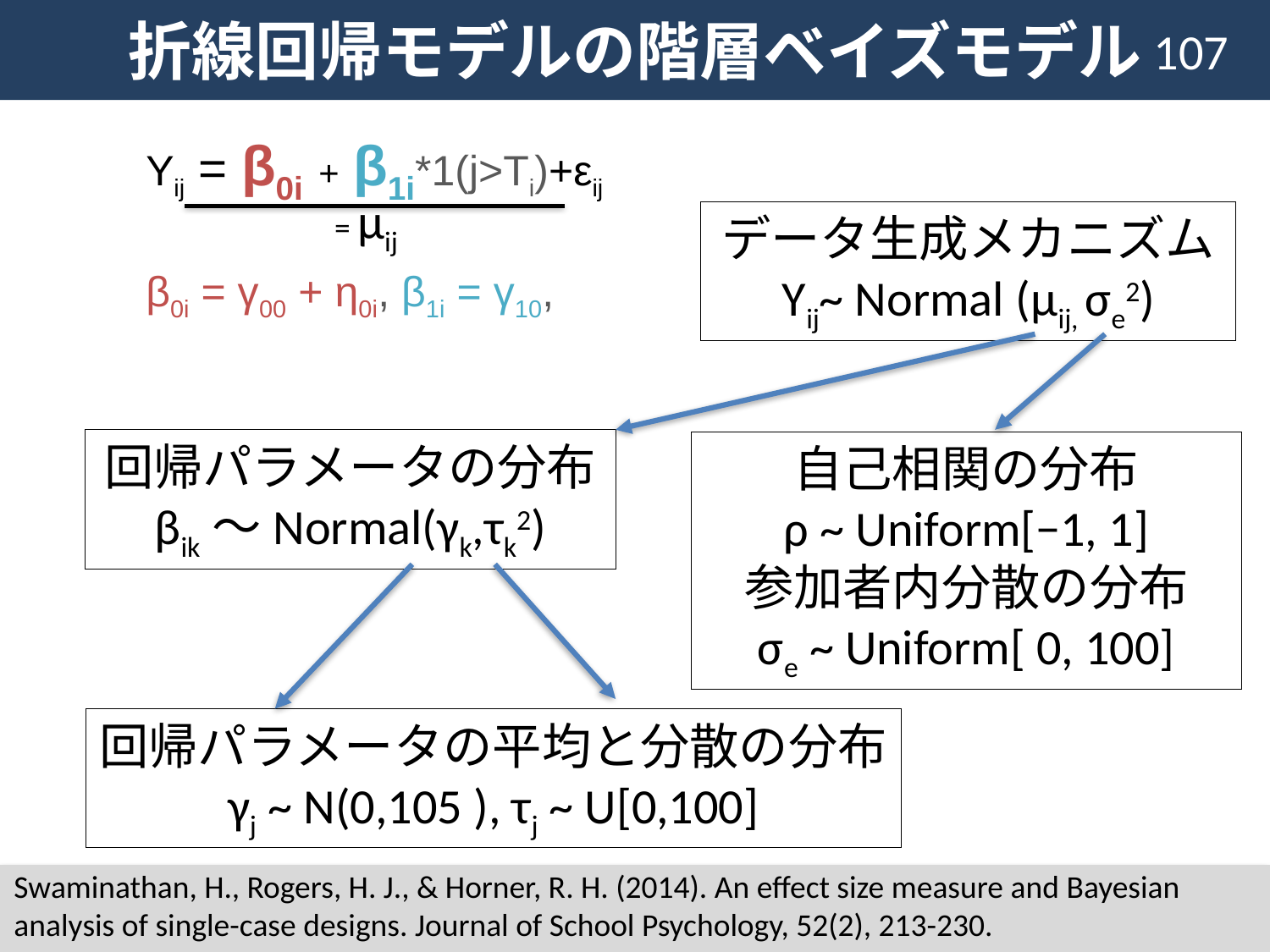

# 折線回帰モデルの階層ベイズモデル
107

	Yij = β0i + β1i*1(j>Ti)+εij

	β0i = γ00 + η0i, β1i = γ10,
= μij
データ生成メカニズム
Yij~ Normal (μij, σe2)
回帰パラメータの分布
βik〜Normal(γk,τk2)
自己相関の分布
ρ ~ Uniform[−1, 1]
参加者内分散の分布
σe ~ Uniform[ 0, 100]
回帰パラメータの平均と分散の分布
γj ~ N(0,105 ), τj ~ U[0,100]
Swaminathan, H., Rogers, H. J., & Horner, R. H. (2014). An effect size measure and Bayesian analysis of single-case designs. Journal of School Psychology, 52(2), 213-230.